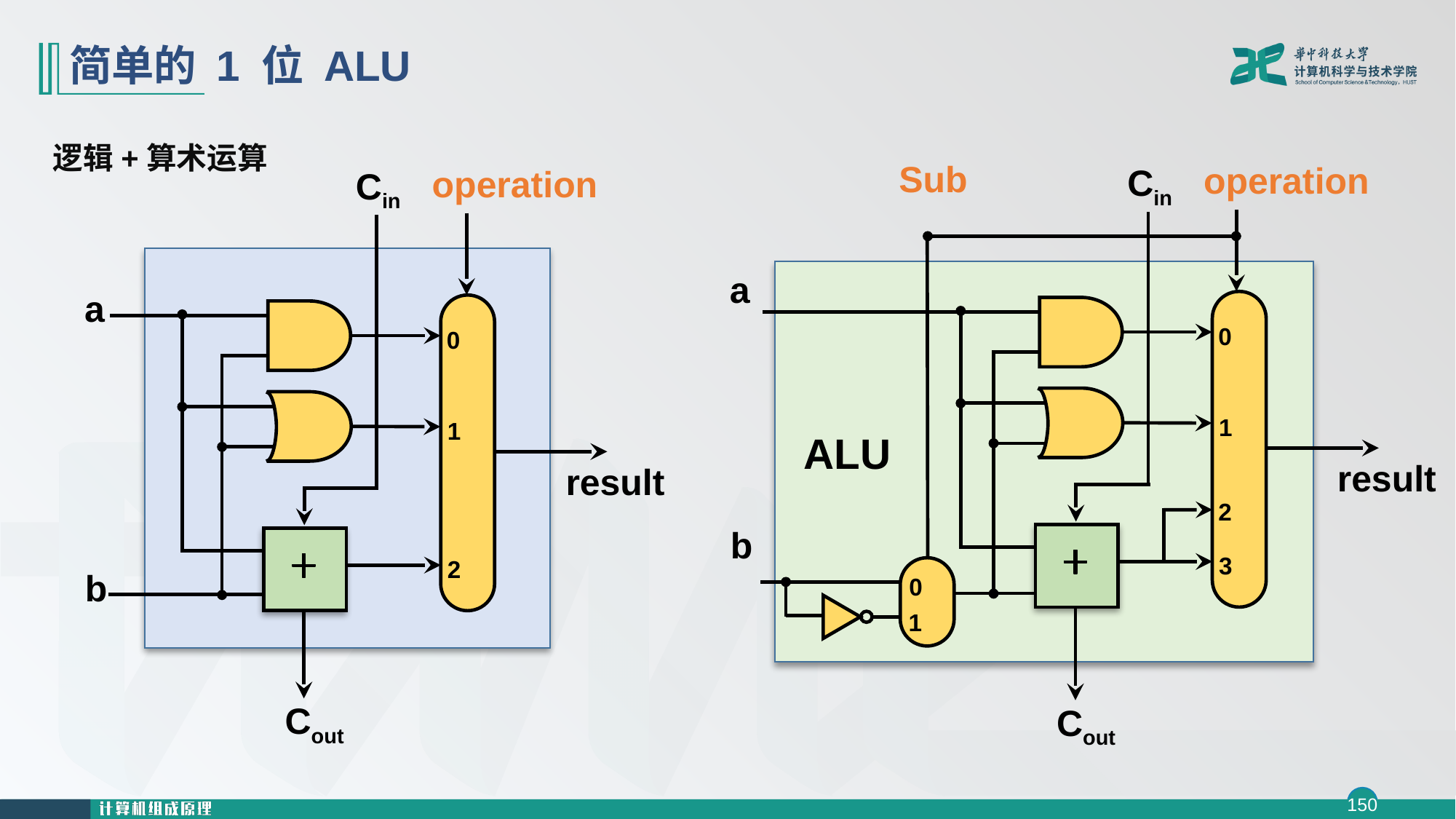

# 简单的 1 位 ALU
逻辑+算术运算
Sub
operation
Cin
a

b

0
1
result

3

0

1
Cout
ALU
2
operation
Cin
a

b

0
1
result

2
Cout